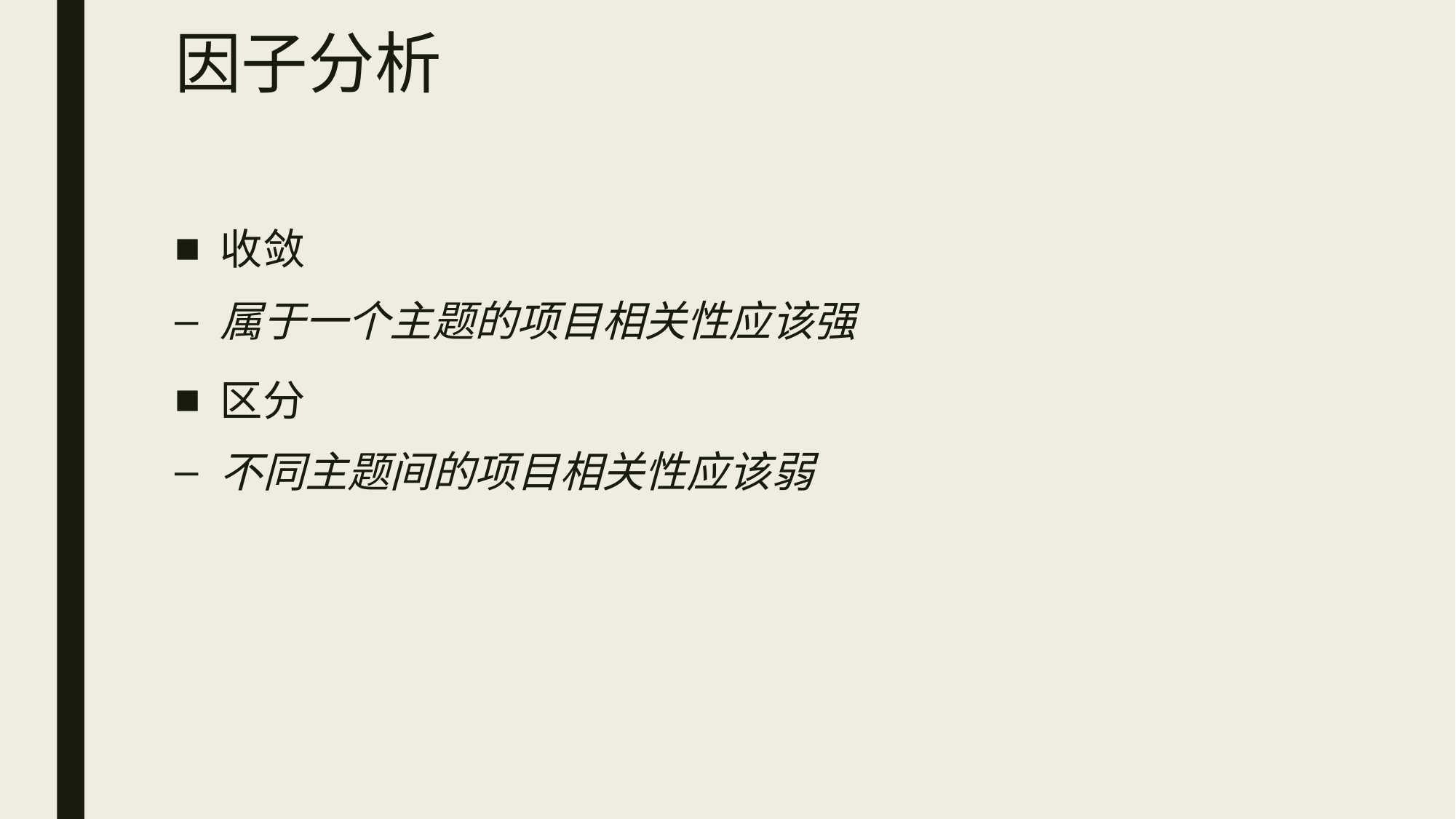

# 因子分析
收敛
属于一个主题的项目相关性应该强
区分
不同主题间的项目相关性应该弱